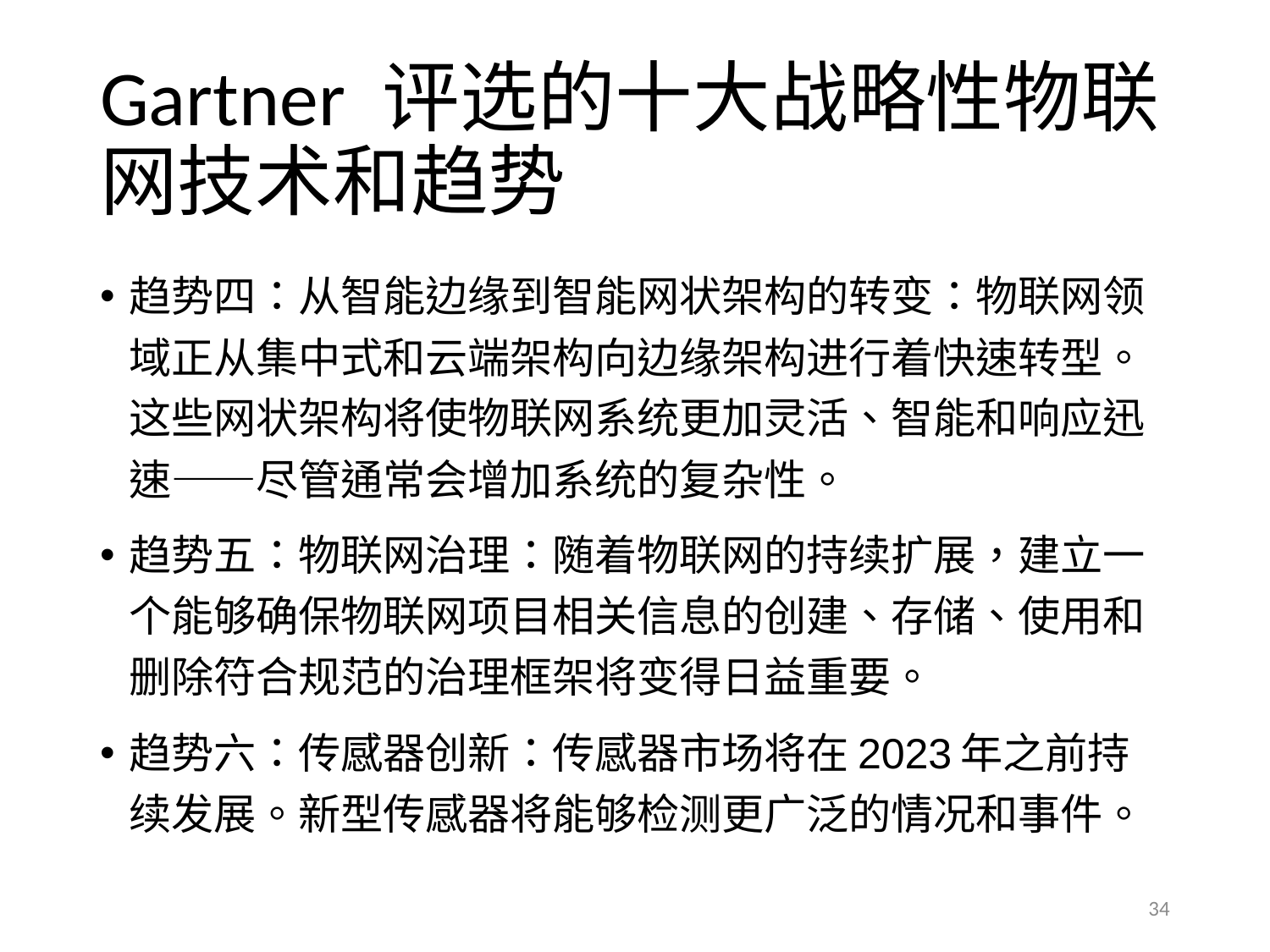

# Gartner 评选的十大战略性物联网技术和趋势
趋势四：从智能边缘到智能网状架构的转变：物联网领域正从集中式和云端架构向边缘架构进行着快速转型。这些网状架构将使物联网系统更加灵活、智能和响应迅速——尽管通常会增加系统的复杂性。
趋势五：物联网治理：随着物联网的持续扩展，建立一个能够确保物联网项目相关信息的创建、存储、使用和删除符合规范的治理框架将变得日益重要。
趋势六：传感器创新：传感器市场将在2023年之前持续发展。新型传感器将能够检测更广泛的情况和事件。
34